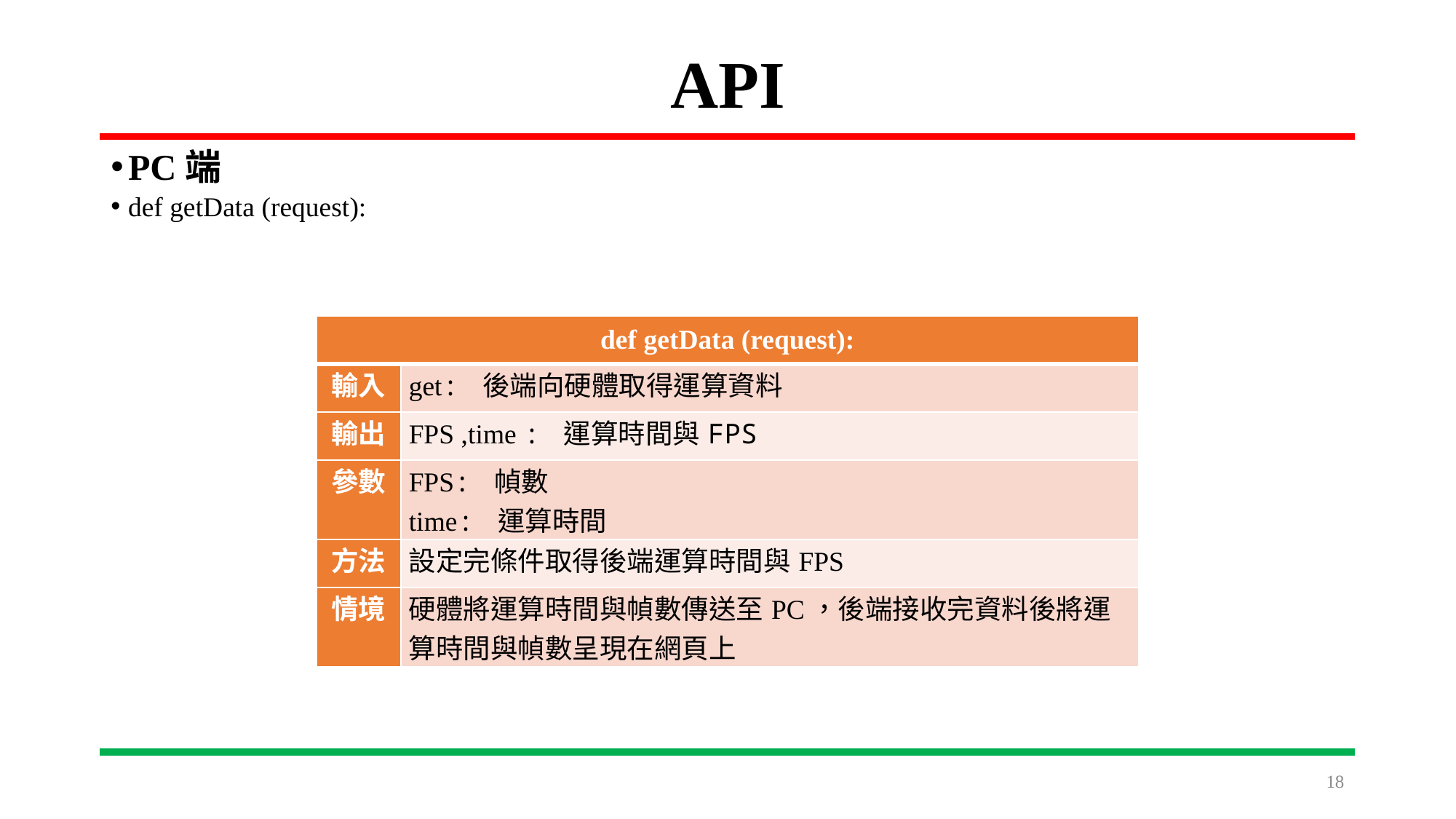

# API
PC端
def getData (request):

| def getData (request): |  |
| --- | --- |
| 輸入 | get: 後端向硬體取得運算資料 |
| 輸出 | FPS ,time : 運算時間與FPS |
| 參數 | FPS: 幀數 time: 運算時間 |
| 方法 | 設定完條件取得後端運算時間與FPS |
| 情境 | 硬體將運算時間與幀數傳送至PC，後端接收完資料後將運算時間與幀數呈現在網頁上 |
18